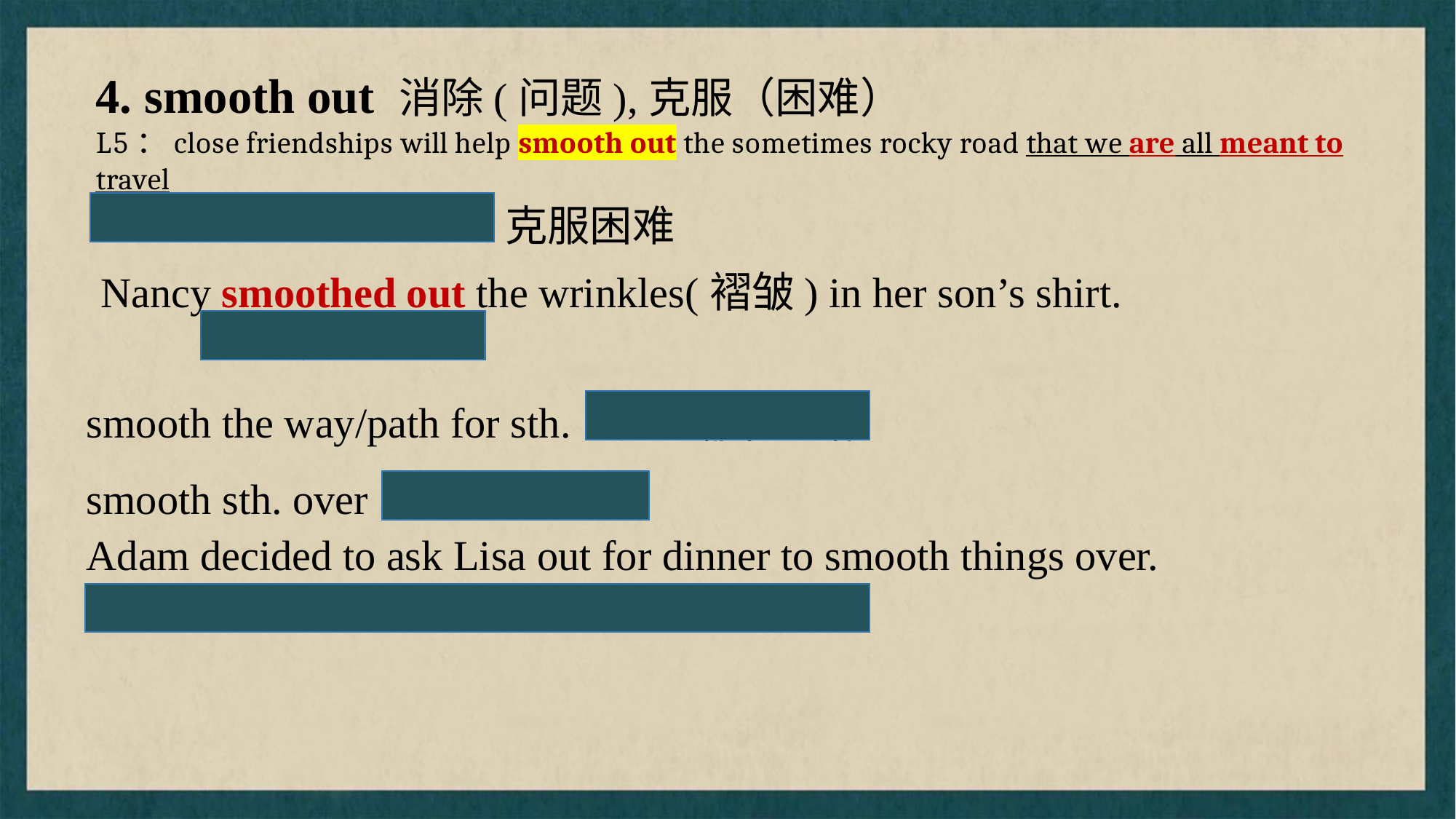

4. smooth out 消除(问题),克服（困难）
L5：close friendships will help smooth out the sometimes rocky road that we are all meant to travel
smooth out difficulties 克服困难
Nancy smoothed out the wrinkles(褶皱) in her son’s shirt.

弄平；使平整

smooth the way/path for sth. 为...铺平道路
smooth sth. over 缓和，调节
Adam decided to ask Lisa out for dinner to smooth things over.
亚当决定邀请丽莎共进晚餐，以缓和矛盾。